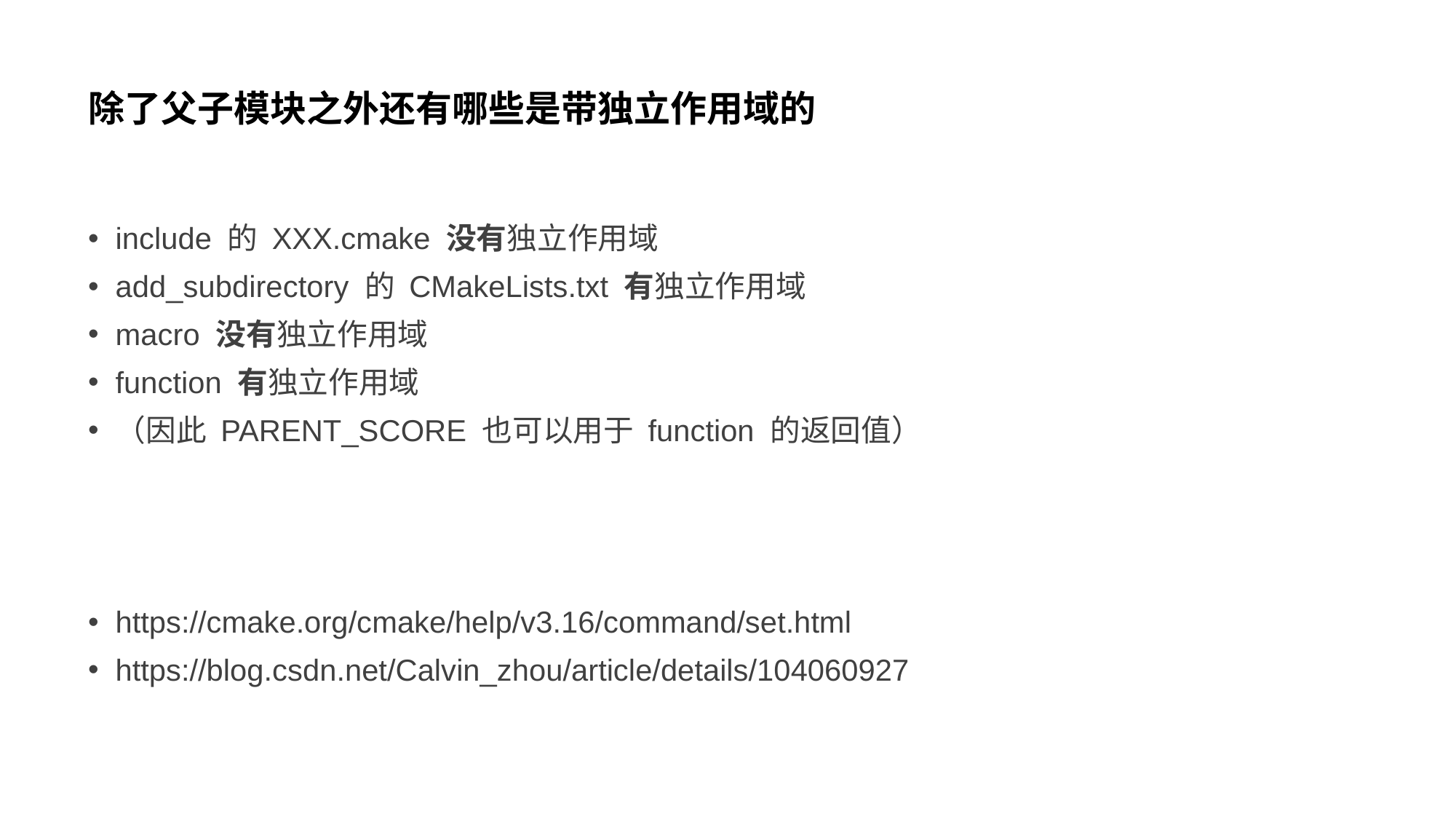

# 除了父子模块之外还有哪些是带独立作用域的
include 的 XXX.cmake 没有独立作用域
add_subdirectory 的 CMakeLists.txt 有独立作用域
macro 没有独立作用域
function 有独立作用域
（因此 PARENT_SCORE 也可以用于 function 的返回值）

https://cmake.org/cmake/help/v3.16/command/set.html
https://blog.csdn.net/Calvin_zhou/article/details/104060927